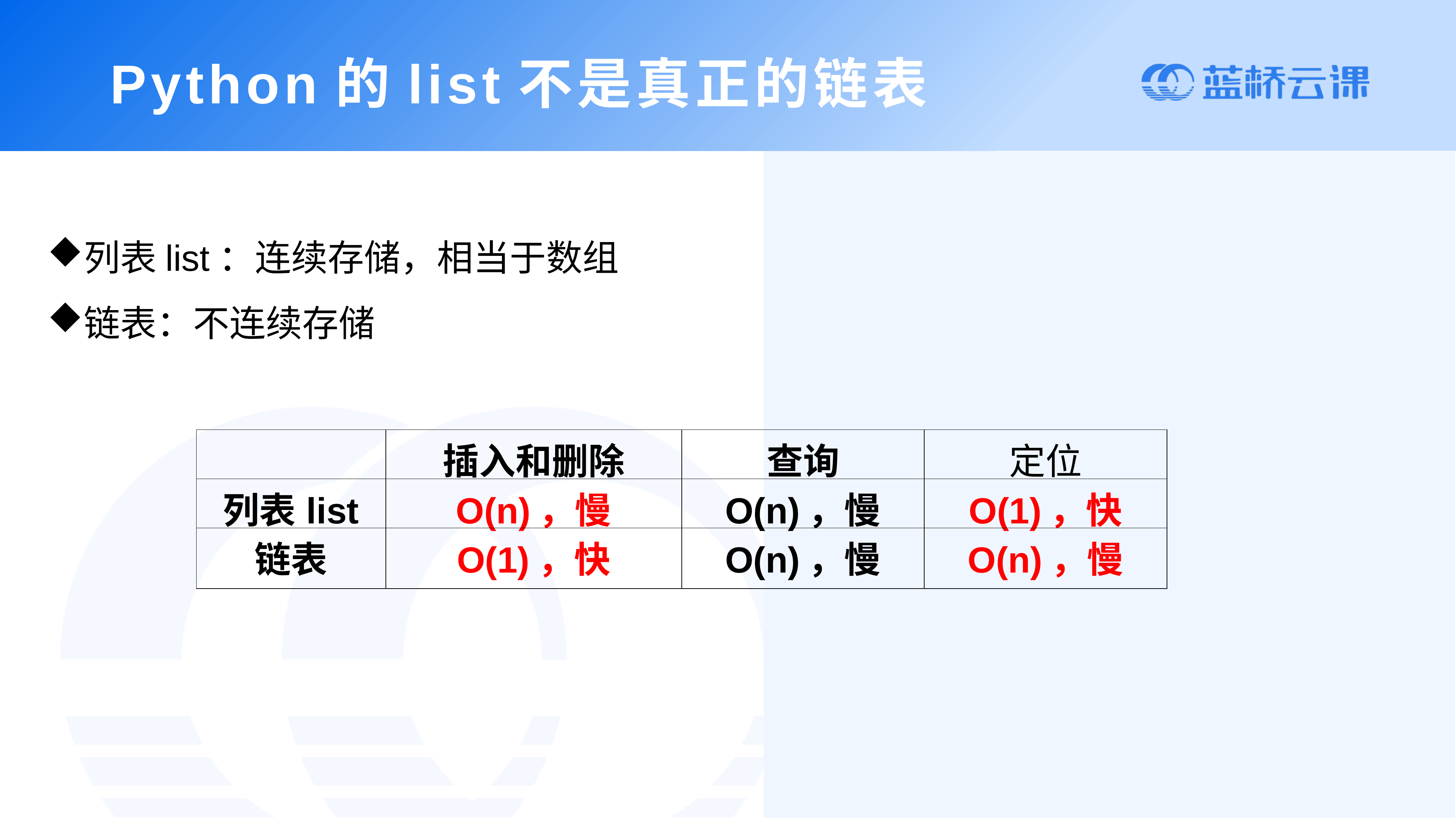

Python的list不是真正的链表
列表list：连续存储，相当于数组
链表：不连续存储
|  | 插入和删除 | 查询 | 定位 |
| --- | --- | --- | --- |
| 列表list | O(n)，慢 | O(n)，慢 | O(1)，快 |
| 链表 | O(1)，快 | O(n)，慢 | O(n)，慢 |